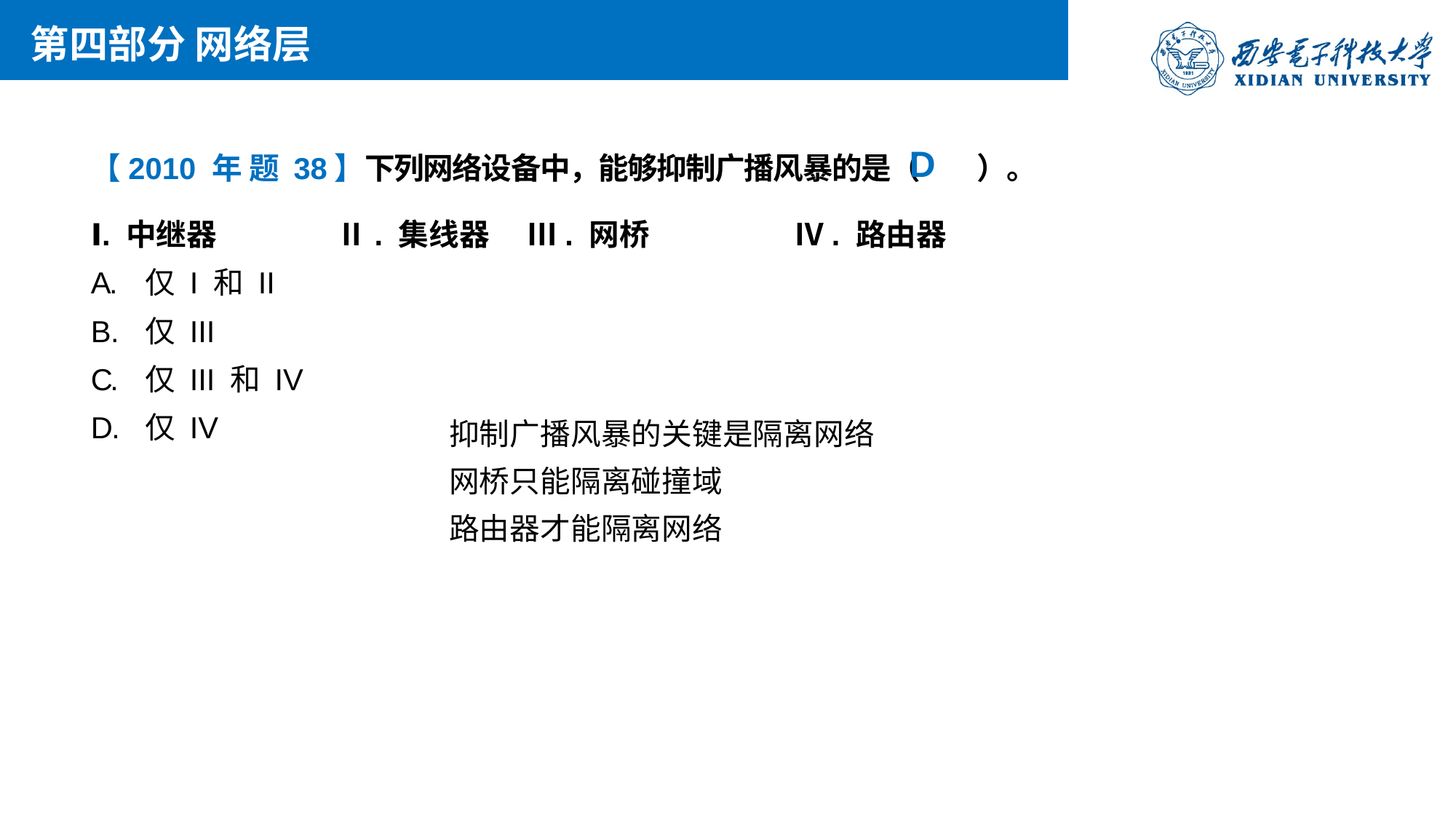

第四部分 网络层
【2010 年 题 38】下列网络设备中，能够抑制广播风暴的是（          ）。
Ⅰ. 中继器	    Ⅱ. 集线器	Ⅲ. 网桥	       Ⅳ. 路由器
仅 I 和 II
仅 III
仅 III 和 IV
仅 IV

D
抑制广播风暴的关键是隔离网络
网桥只能隔离碰撞域
路由器才能隔离网络